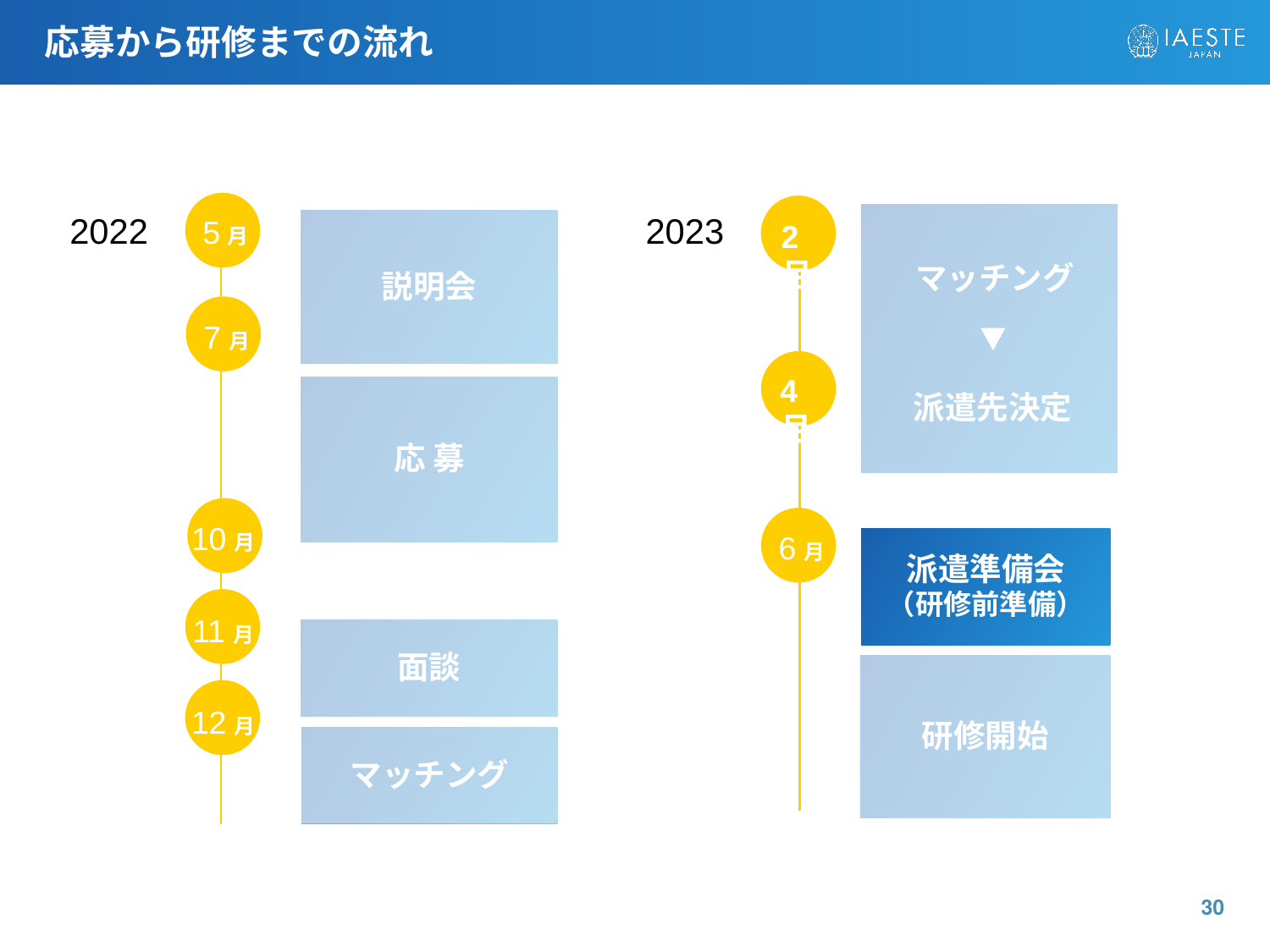

# 応募から研修までの流れ

5月

7月

10月

11月

12月

2月

4月

2022
2023

説明会
マッチング

応 募
派遣先決定
6月
派遣準備会
（研修前準備）
面談

研修開始
マッチング
30